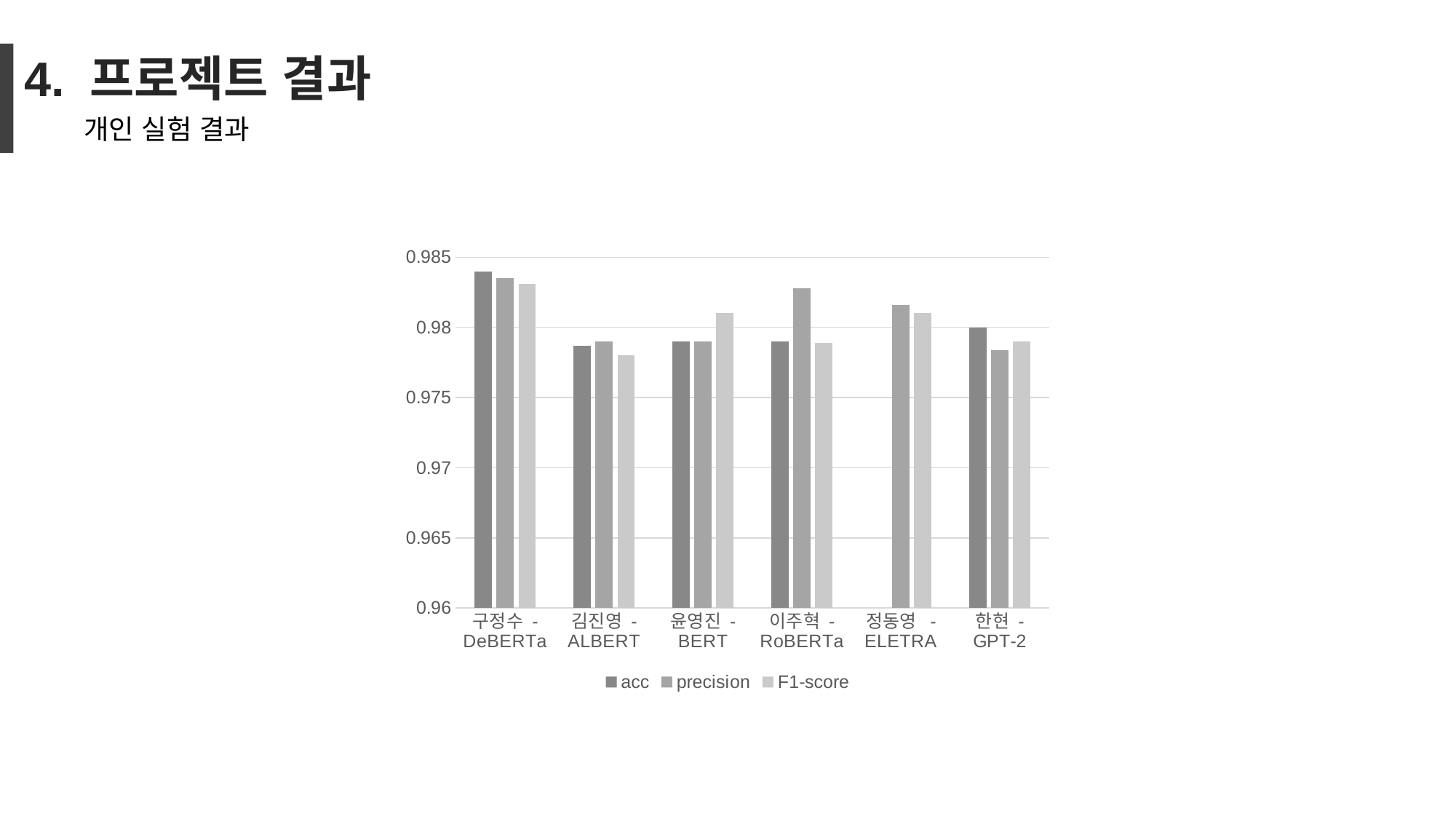

### Chart

| Category | acc | precision | F1-score |
|---|---|---|---|
| 구정수 | 0.984 | 0.9804 | 0.9832 |
| 김진영 | 0.9716 | 0.967 | 0.9741 |
| 윤영진 | 0.974 | 0.9736 | 0.9751 |
| 이주혁 | 0.9785 | 0.0 | 0.0 |
| 정동영 | 0.9795 | 0.981 | 0.9803 |
| 한현 | 0.0 | 0.0 | 0.0 |
# 4. 프로젝트 결과
개인 실험 결과

### Chart

| Category | acc | precision | F1-score |
|---|---|---|---|
| 구정수 - DeBERTa | 0.984 | 0.9835 | 0.9831 |
| 김진영 - ALBERT | 0.9787 | 0.979 | 0.978 |
| 윤영진 - BERT | 0.979 | 0.979 | 0.981 |
| 이주혁 - RoBERTa | 0.979 | 0.9828 | 0.9789 |
| 정동영  - ELETRA | 0.0 | 0.9816 | 0.981 |
| 한현 - GPT-2 | 0.98 | 0.9784 | 0.979 |
|  | 구정수 | 김진영 | 윤영진 | 이주혁 | 정동영 | 한현 |
| --- | --- | --- | --- | --- | --- | --- |
| acc | 0.9840 |  | 0.979 | 0.979 |  | 0.9800 |
| Precision | 0.9835 | 0.979 |  | 0.9828 |  | 0.9784 |
| F1-score | 0.9831 | 0.978 |  | 0.9789 |  | 0.9790 |